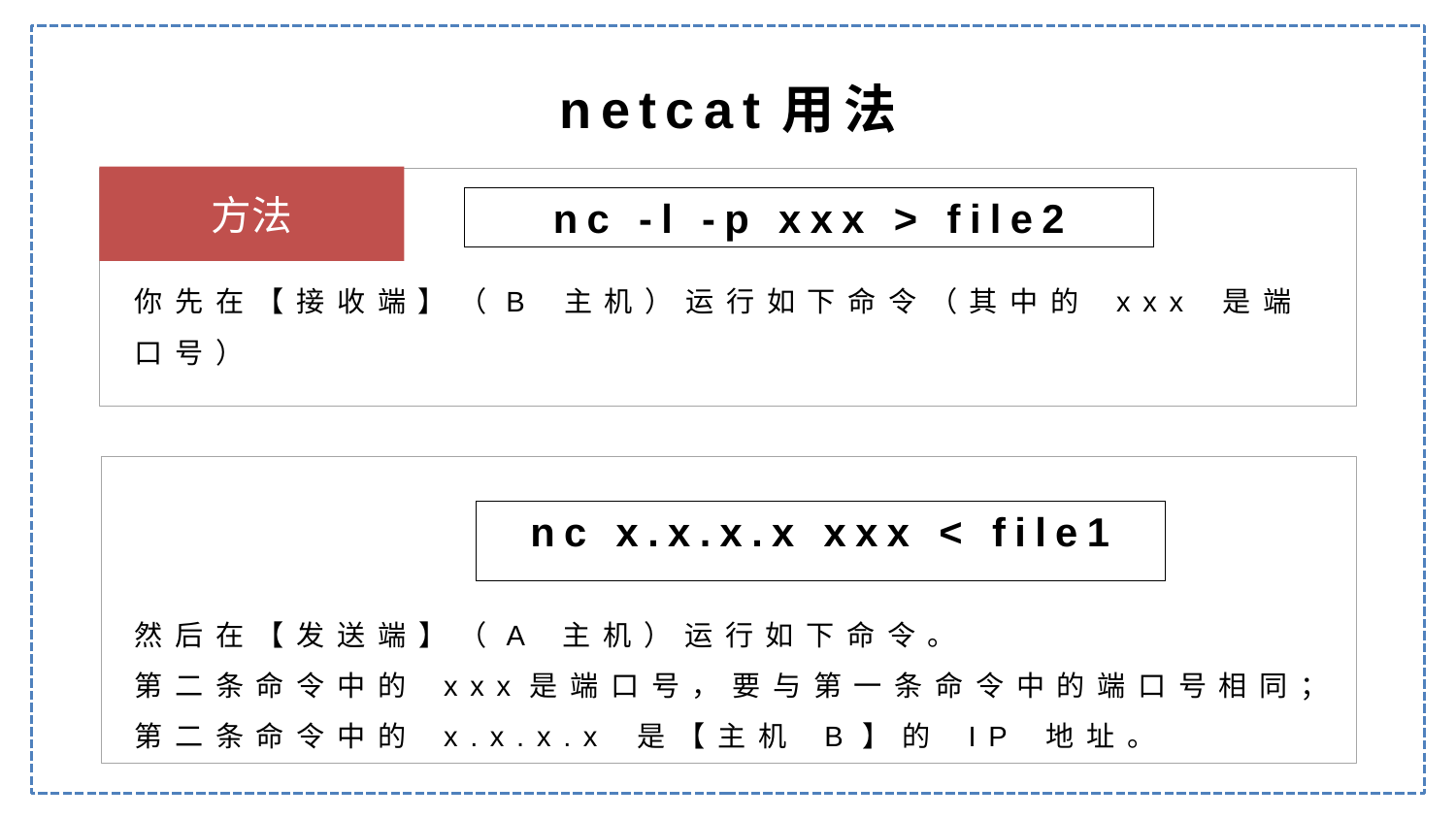

netcat用法
方法

nc -l -p xxx > file2
你先在【接收端】（B 主机）运行如下命令（其中的 xxx 是端口号）

nc x.x.x.x xxx < file1
然后在【发送端】（A 主机）运行如下命令。
第二条命令中的 xxx是端口号，要与第一条命令中的端口号相同；第二条命令中的 x.x.x.x 是【主机 B】的 IP 地址。